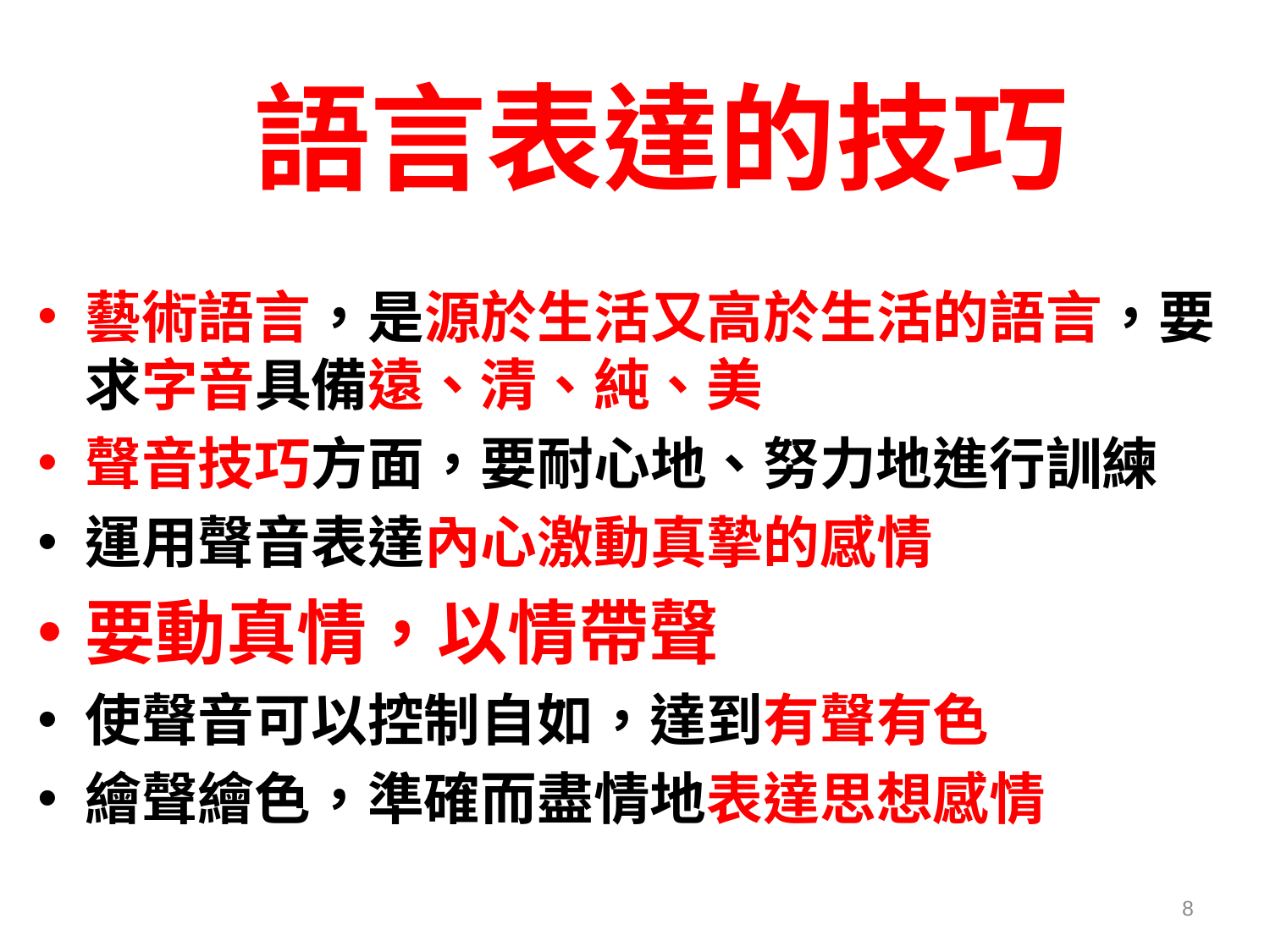

# 語言表達的技巧
藝術語言，是源於生活又高於生活的語言，要求字音具備遠、清、純、美
聲音技巧方面，要耐心地、努力地進行訓練
運用聲音表達內心激動真摯的感情
要動真情，以情帶聲
使聲音可以控制自如，達到有聲有色
繪聲繪色，準確而盡情地表達思想感情
8